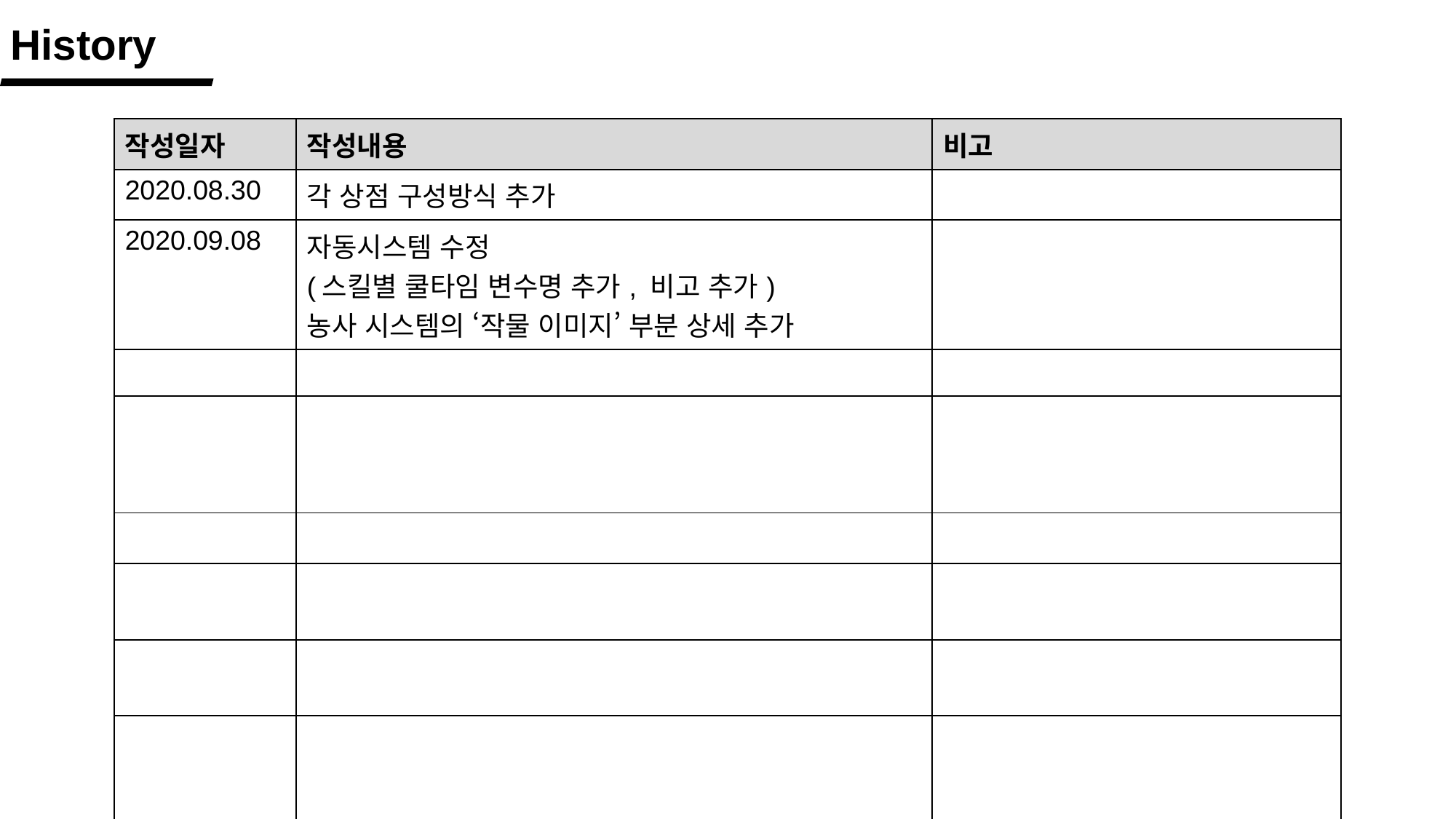

History

| 작성일자 | 작성내용 | 비고 |
| --- | --- | --- |
| 2020.08.30 | 각 상점 구성방식 추가 |  |
| 2020.09.08 | 자동시스템 수정 (스킬별 쿨타임 변수명 추가, 비고 추가) 농사 시스템의 ‘작물 이미지’ 부분 상세 추가 |  |
|  |  |  |
|  |  |  |
|  |  |  |
|  |  |  |
|  |  |  |
|  |  |  |